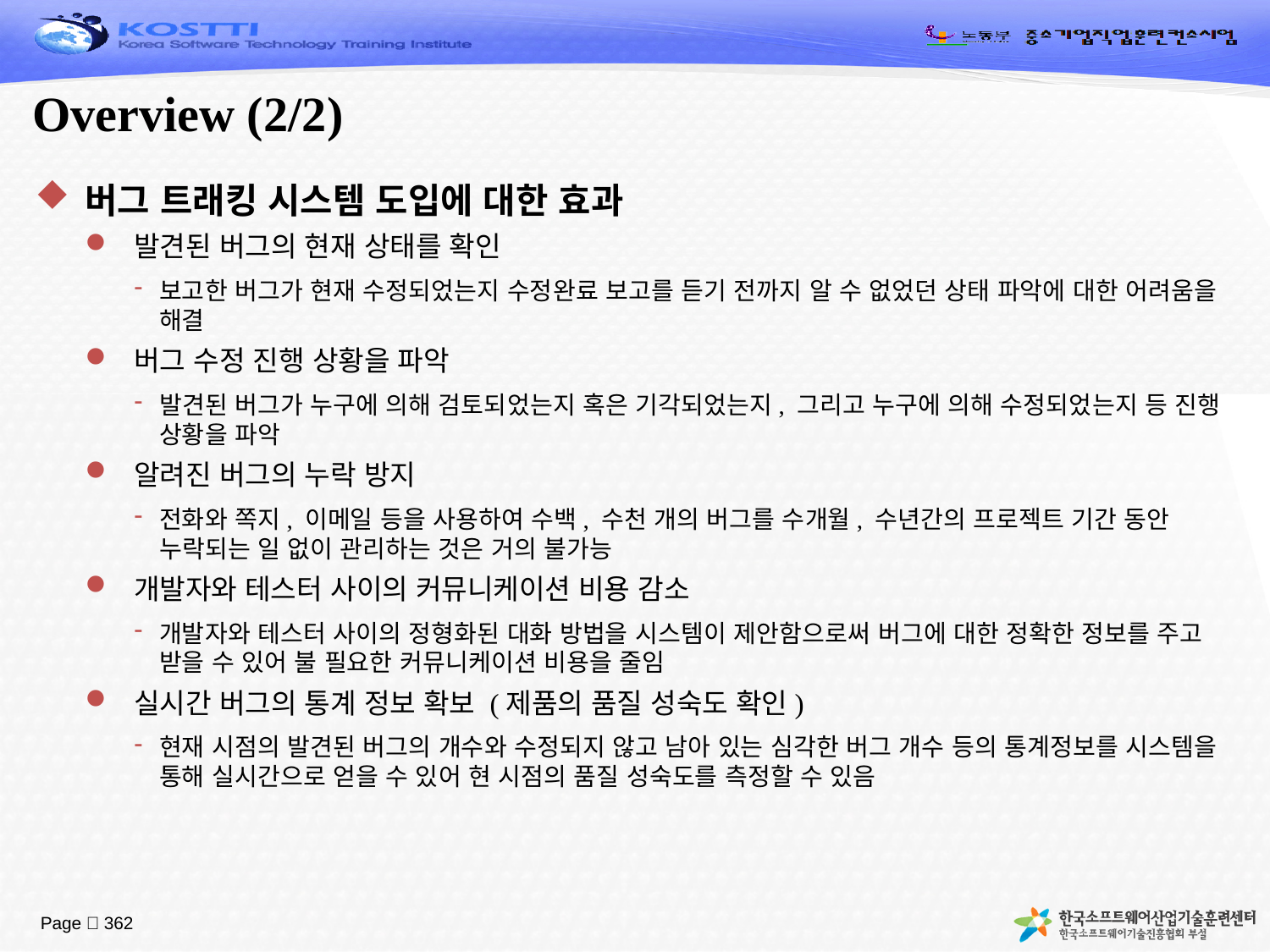

# Overview (2/2)
버그 트래킹 시스템 도입에 대한 효과
발견된 버그의 현재 상태를 확인
보고한 버그가 현재 수정되었는지 수정완료 보고를 듣기 전까지 알 수 없었던 상태 파악에 대한 어려움을 해결
버그 수정 진행 상황을 파악
발견된 버그가 누구에 의해 검토되었는지 혹은 기각되었는지, 그리고 누구에 의해 수정되었는지 등 진행 상황을 파악
알려진 버그의 누락 방지
전화와 쪽지, 이메일 등을 사용하여 수백, 수천 개의 버그를 수개월, 수년간의 프로젝트 기간 동안 누락되는 일 없이 관리하는 것은 거의 불가능
개발자와 테스터 사이의 커뮤니케이션 비용 감소
개발자와 테스터 사이의 정형화된 대화 방법을 시스템이 제안함으로써 버그에 대한 정확한 정보를 주고 받을 수 있어 불 필요한 커뮤니케이션 비용을 줄임
실시간 버그의 통계 정보 확보 (제품의 품질 성숙도 확인)
현재 시점의 발견된 버그의 개수와 수정되지 않고 남아 있는 심각한 버그 개수 등의 통계정보를 시스템을 통해 실시간으로 얻을 수 있어 현 시점의 품질 성숙도를 측정할 수 있음